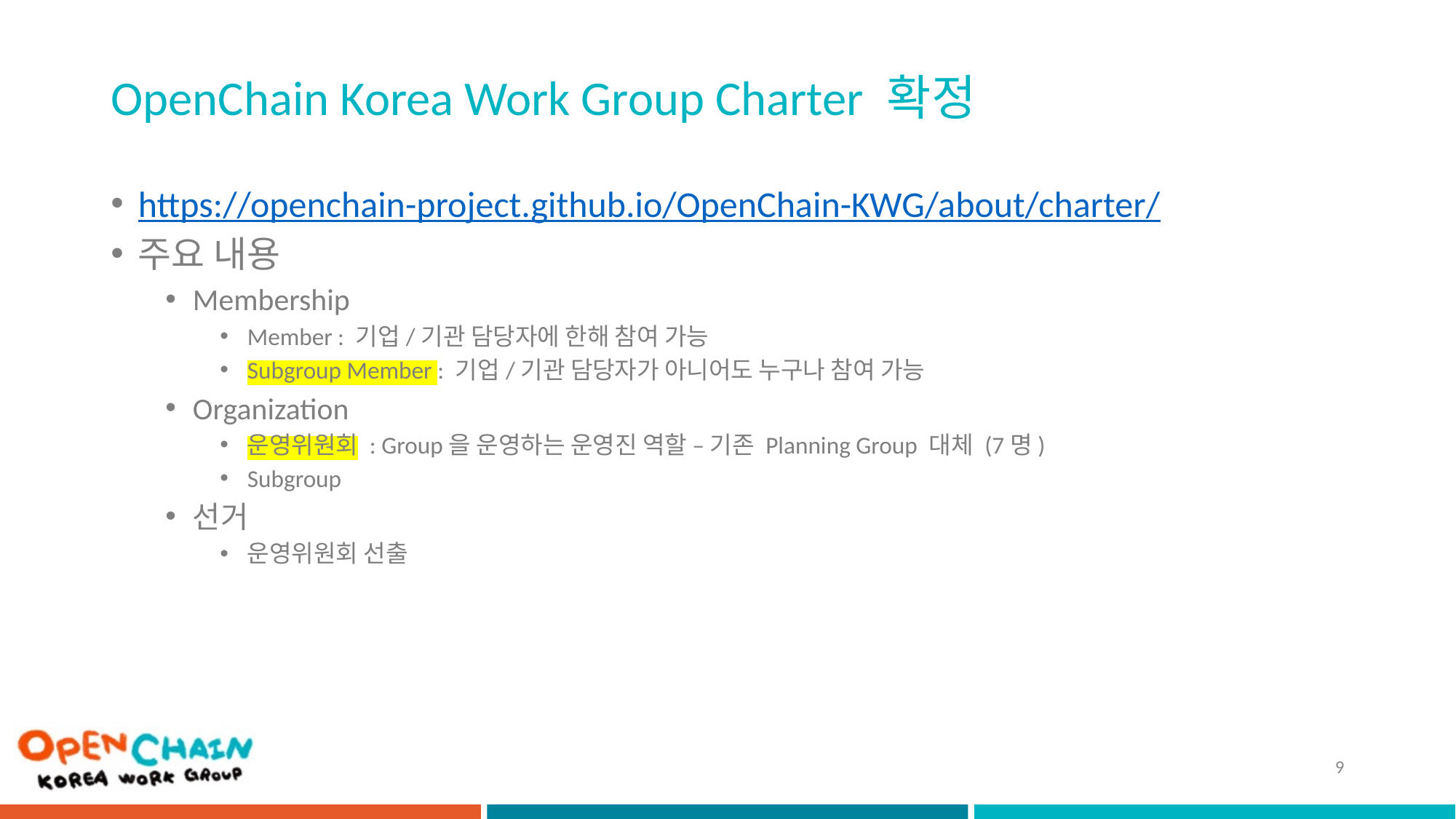

# OpenChain Korea Work Group Charter 확정
https://openchain-project.github.io/OpenChain-KWG/about/charter/
주요 내용
Membership
Member : 기업/기관 담당자에 한해 참여 가능
Subgroup Member : 기업/기관 담당자가 아니어도 누구나 참여 가능
Organization
운영위원회 : Group을 운영하는 운영진 역할 – 기존 Planning Group 대체 (7명)
Subgroup
선거
운영위원회 선출

9